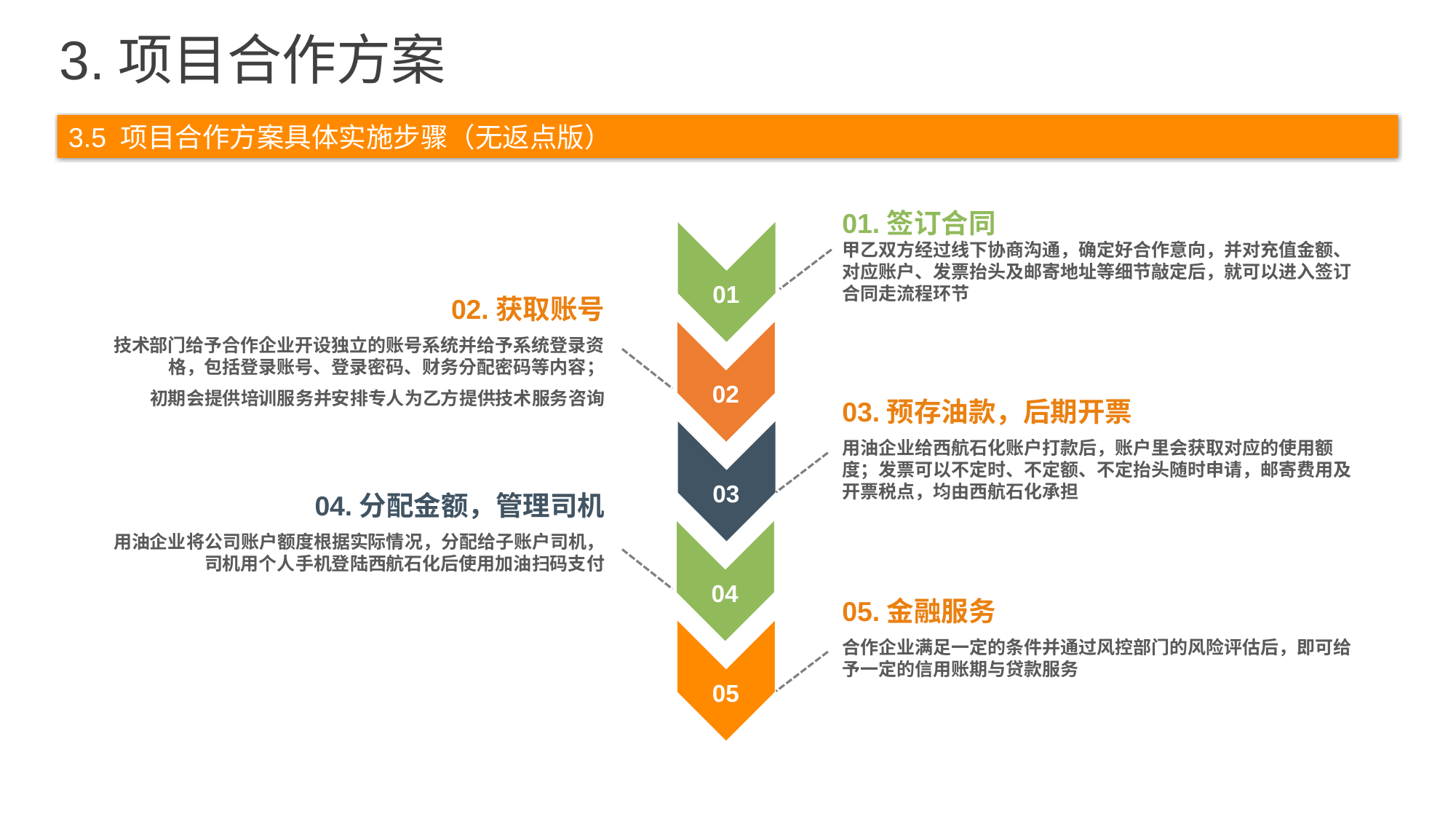

3.项目合作方案

3.5 项目合作方案具体实施步骤（无返点版）
01.签订合同
甲乙双方经过线下协商沟通，确定好合作意向，并对充值金额、对应账户、发票抬头及邮寄地址等细节敲定后，就可以进入签订合同走流程环节

01

02

03

04

05
02.获取账号
技术部门给予合作企业开设独立的账号系统并给予系统登录资格，包括登录账号、登录密码、财务分配密码等内容；
 初期会提供培训服务并安排专人为乙方提供技术服务咨询
03.预存油款，后期开票
用油企业给西航石化账户打款后，账户里会获取对应的使用额度；发票可以不定时、不定额、不定抬头随时申请，邮寄费用及开票税点，均由西航石化承担

04.分配金额，管理司机
用油企业将公司账户额度根据实际情况，分配给子账户司机，司机用个人手机登陆西航石化后使用加油扫码支付

05.金融服务
合作企业满足一定的条件并通过风控部门的风险评估后，即可给予一定的信用账期与贷款服务